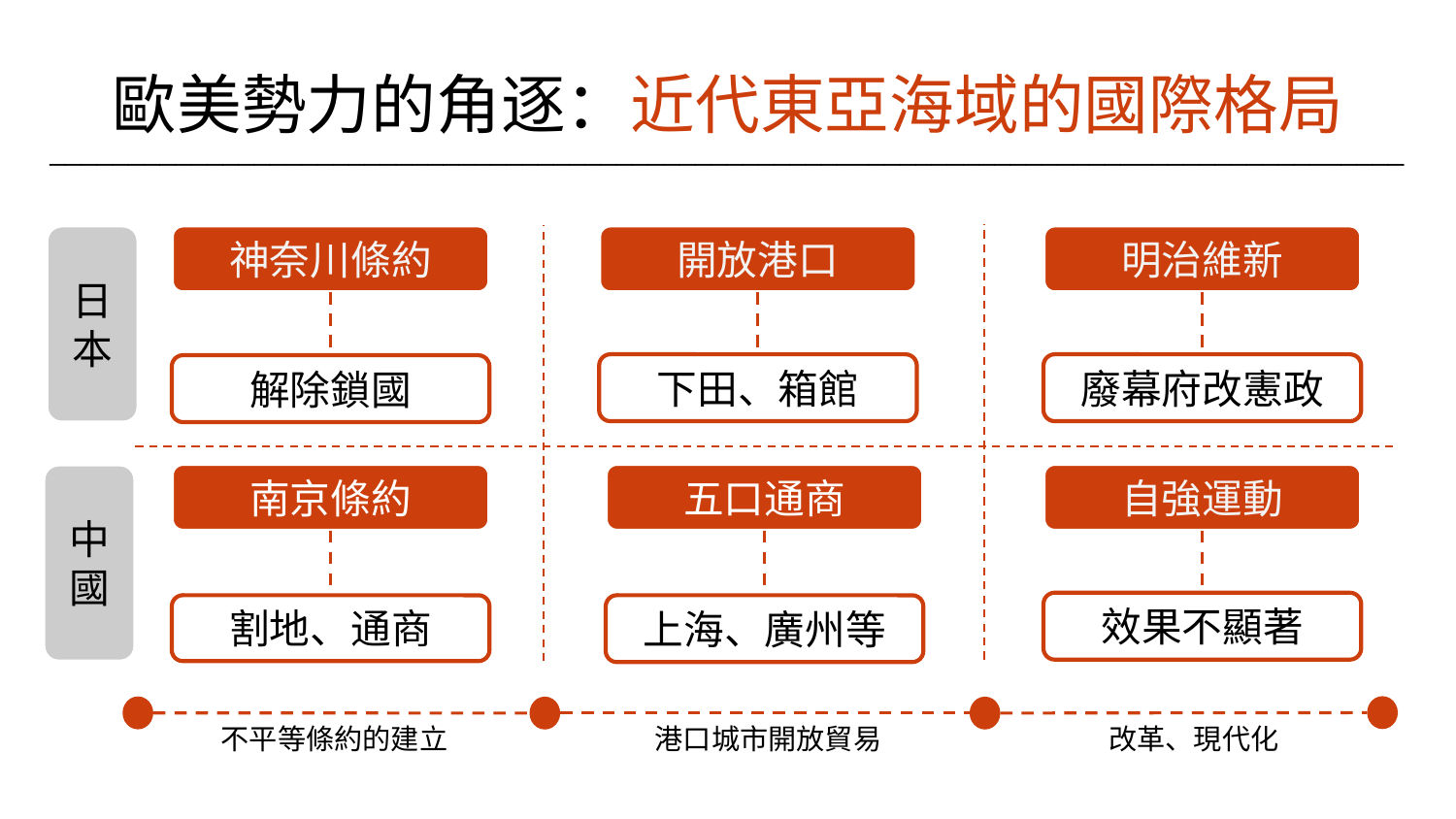

歐美勢力的角逐：近代東亞海域的國際格局
______________________________________________________________________________________
日
本
神奈川條約
開放港口
明治維新

下田、箱館
廢幕府改憲政
解除鎖國
南京條約
五口通商
自強運動
中國
效果不顯著
割地、通商
上海、廣州等

不平等條約的建立
港口城市開放貿易
改革、現代化